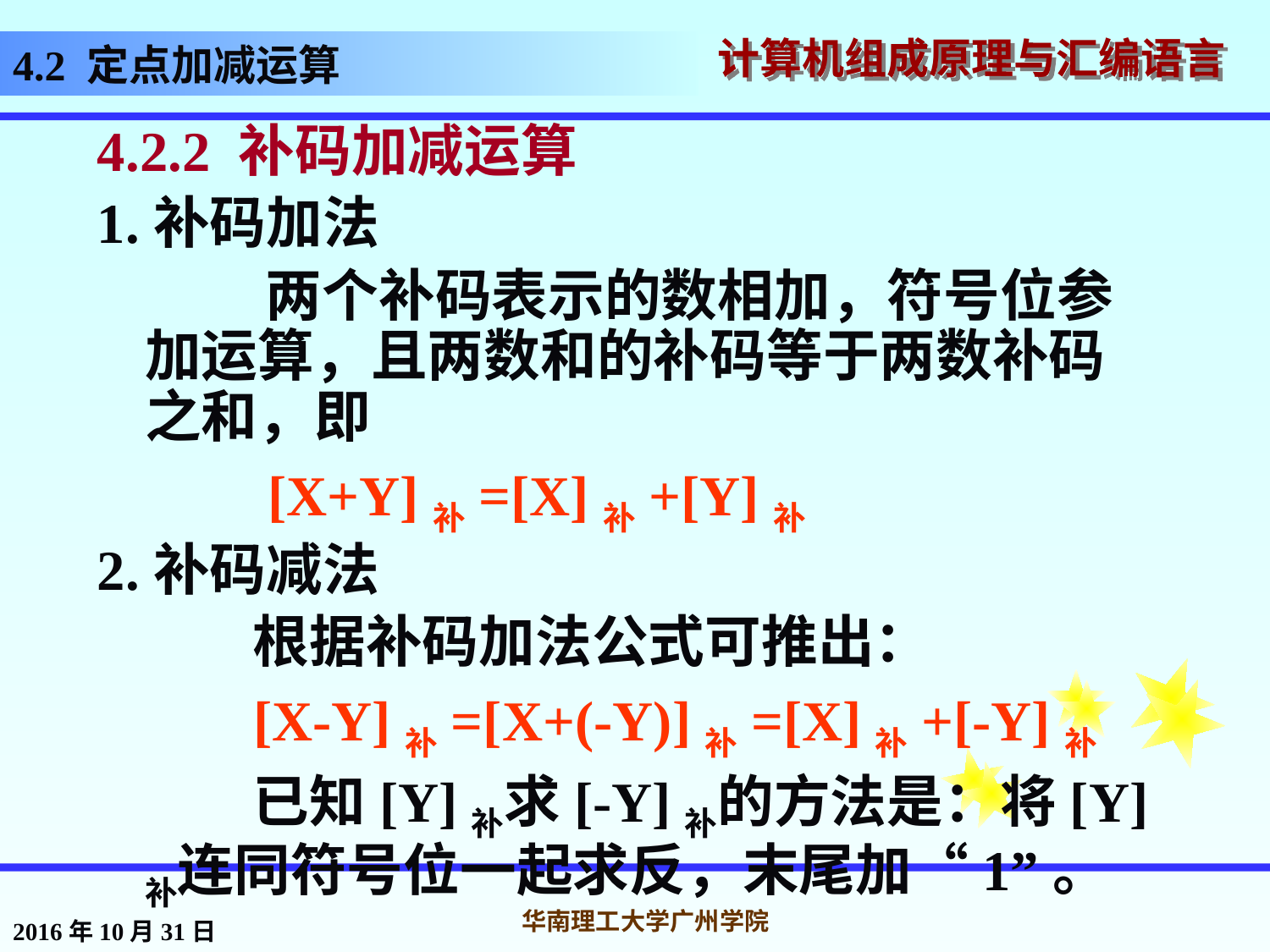

4.2 定点加减运算
4.2.2 补码加减运算
1.补码加法
            两个补码表示的数相加，符号位参加运算，且两数和的补码等于两数补码之和，即
            [X+Y]补=[X]补+[Y]补
2.补码减法
           根据补码加法公式可推出：
           [X-Y]补=[X+(-Y)]补=[X]补+[-Y]补
           已知[Y]补求[-Y]补的方法是：将[Y]补连同符号位一起求反，末尾加“1”。
2016年10月31日
华南理工大学广州学院